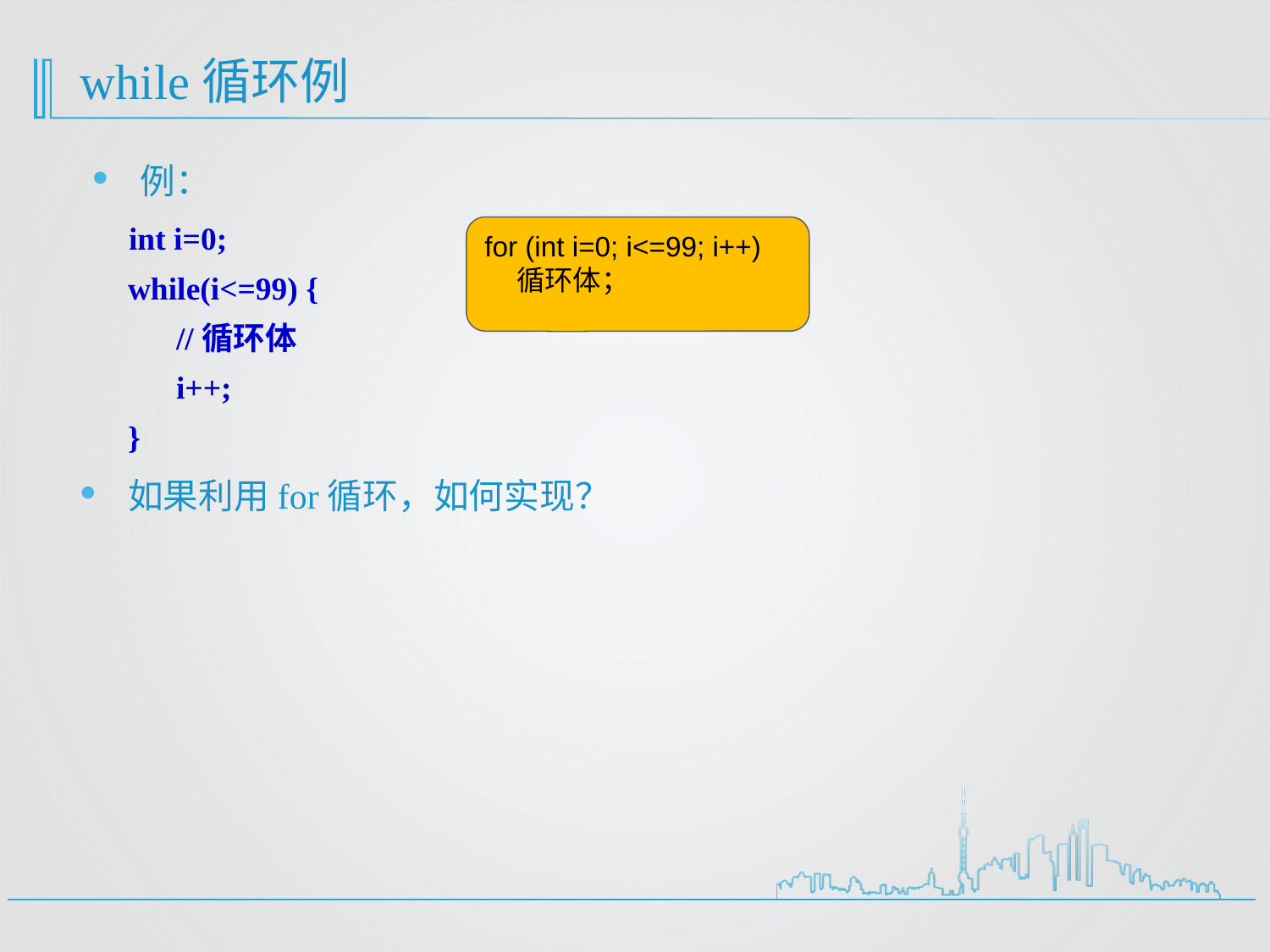

# while循环例
例：
 int i=0;
 while(i<=99) {
       //循环体
       i++;
 }
如果利用for循环，如何实现？

for (int i=0; i<=99; i++)
    循环体；